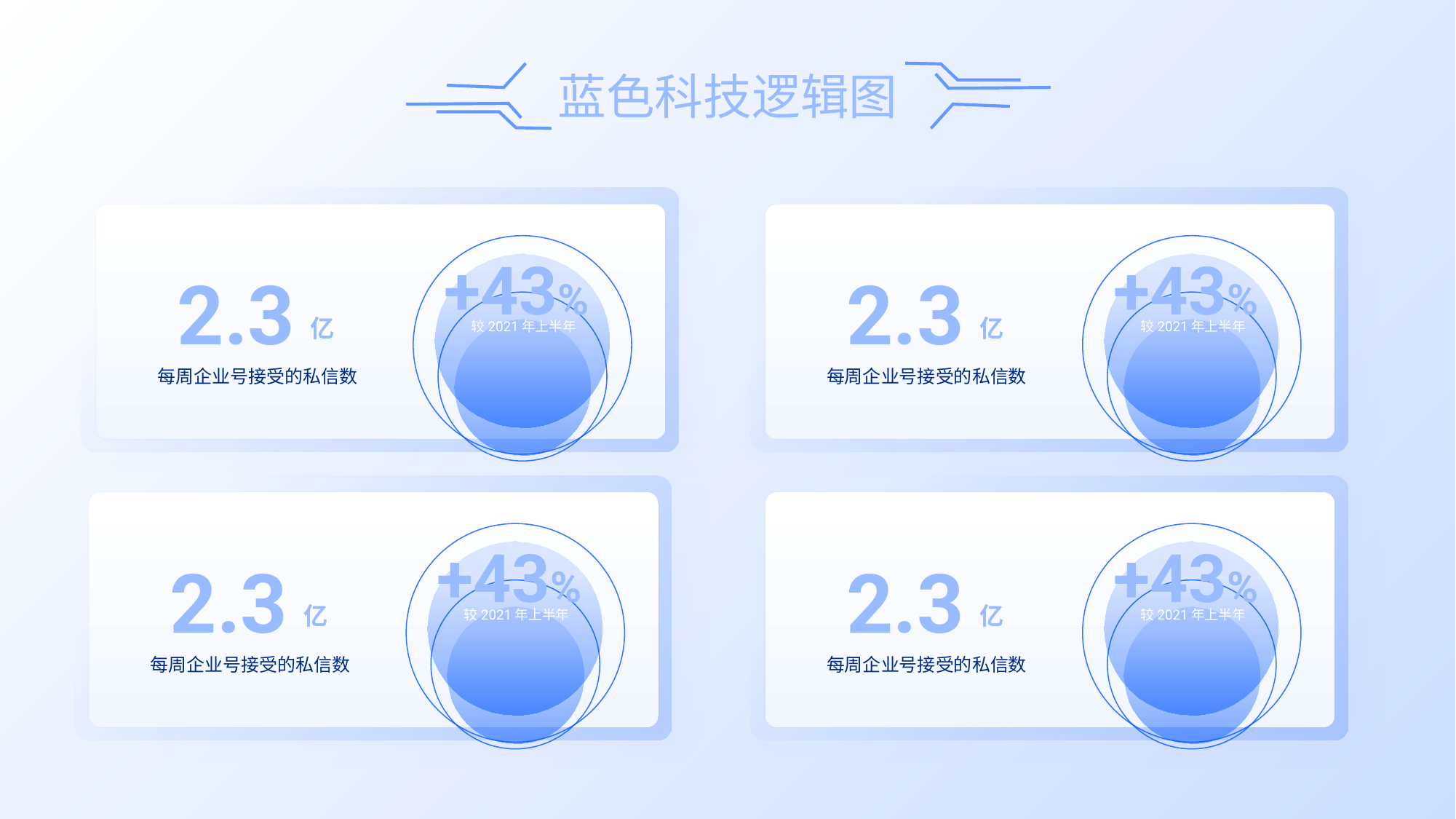

+43%
2.3
亿
较2021年上半年
每周企业号接受的私信数

+43%
2.3
亿
较2021年上半年
每周企业号接受的私信数

+43%
2.3
亿
较2021年上半年
每周企业号接受的私信数

+43%
2.3
亿
较2021年上半年
每周企业号接受的私信数